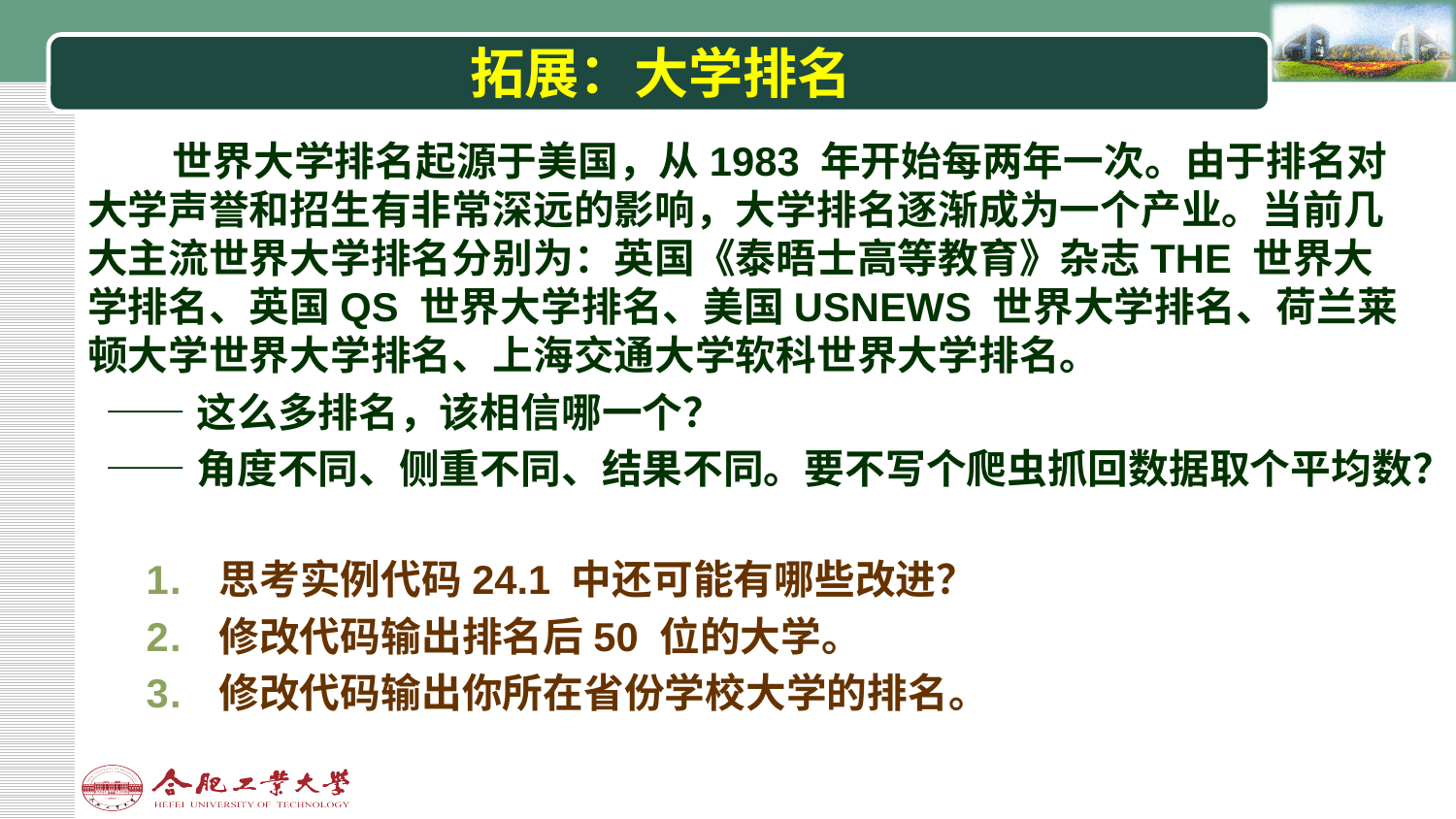

# 拓展：大学排名
世界大学排名起源于美国，从1983 年开始每两年一次。由于排名对大学声誉和招生有非常深远的影响，大学排名逐渐成为一个产业。当前几大主流世界大学排名分别为：英国《泰晤士高等教育》杂志THE 世界大学排名、英国QS 世界大学排名、美国USNEWS 世界大学排名、荷兰莱顿大学世界大学排名、上海交通大学软科世界大学排名。
  ——这么多排名，该相信哪一个？
  ——角度不同、侧重不同、结果不同。要不写个爬虫抓回数据取个平均数？
思考实例代码24.1 中还可能有哪些改进？
修改代码输出排名后50 位的大学。
修改代码输出你所在省份学校大学的排名。